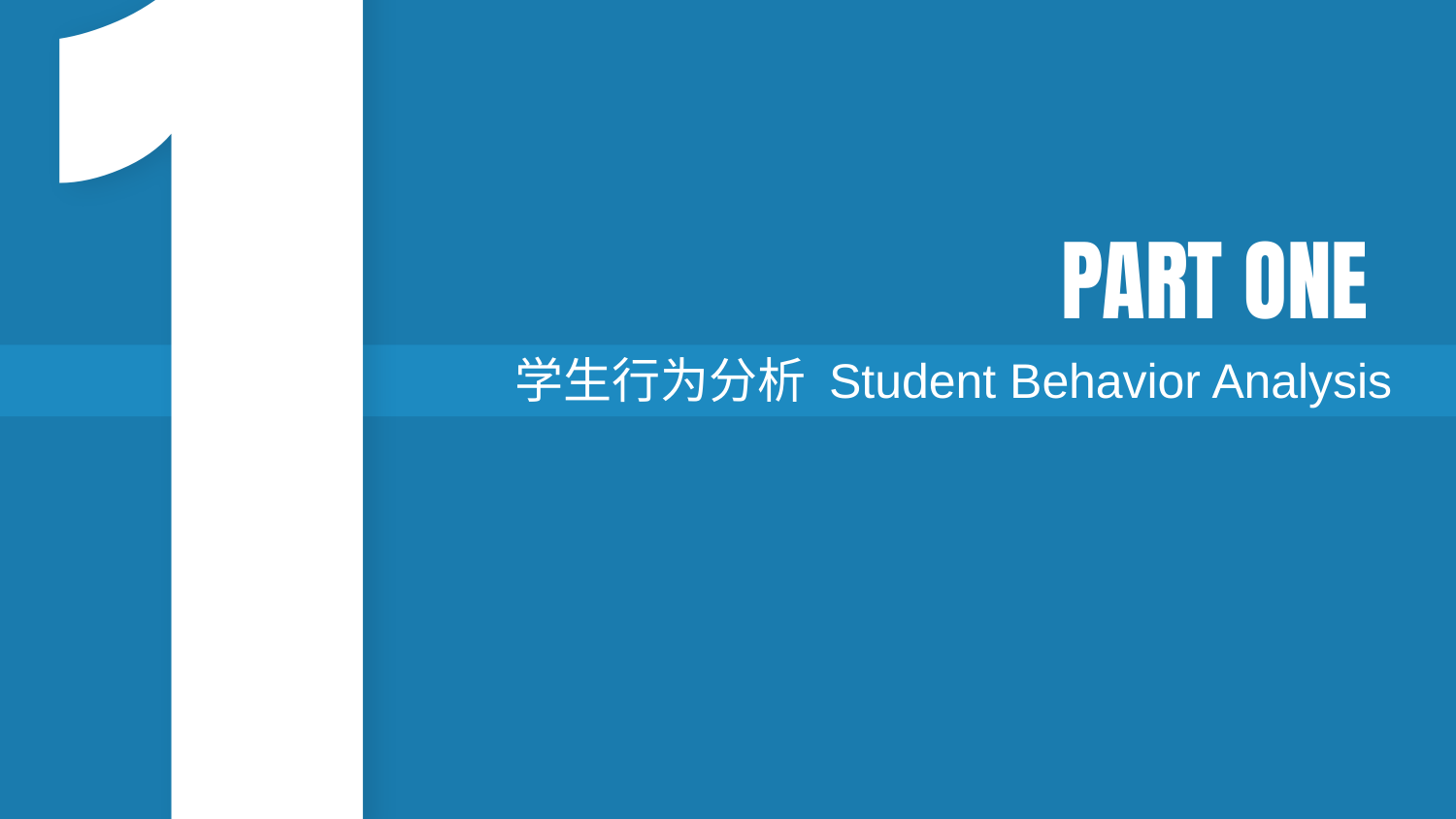

1
PART ONE
学生行为分析 Student Behavior Analysis